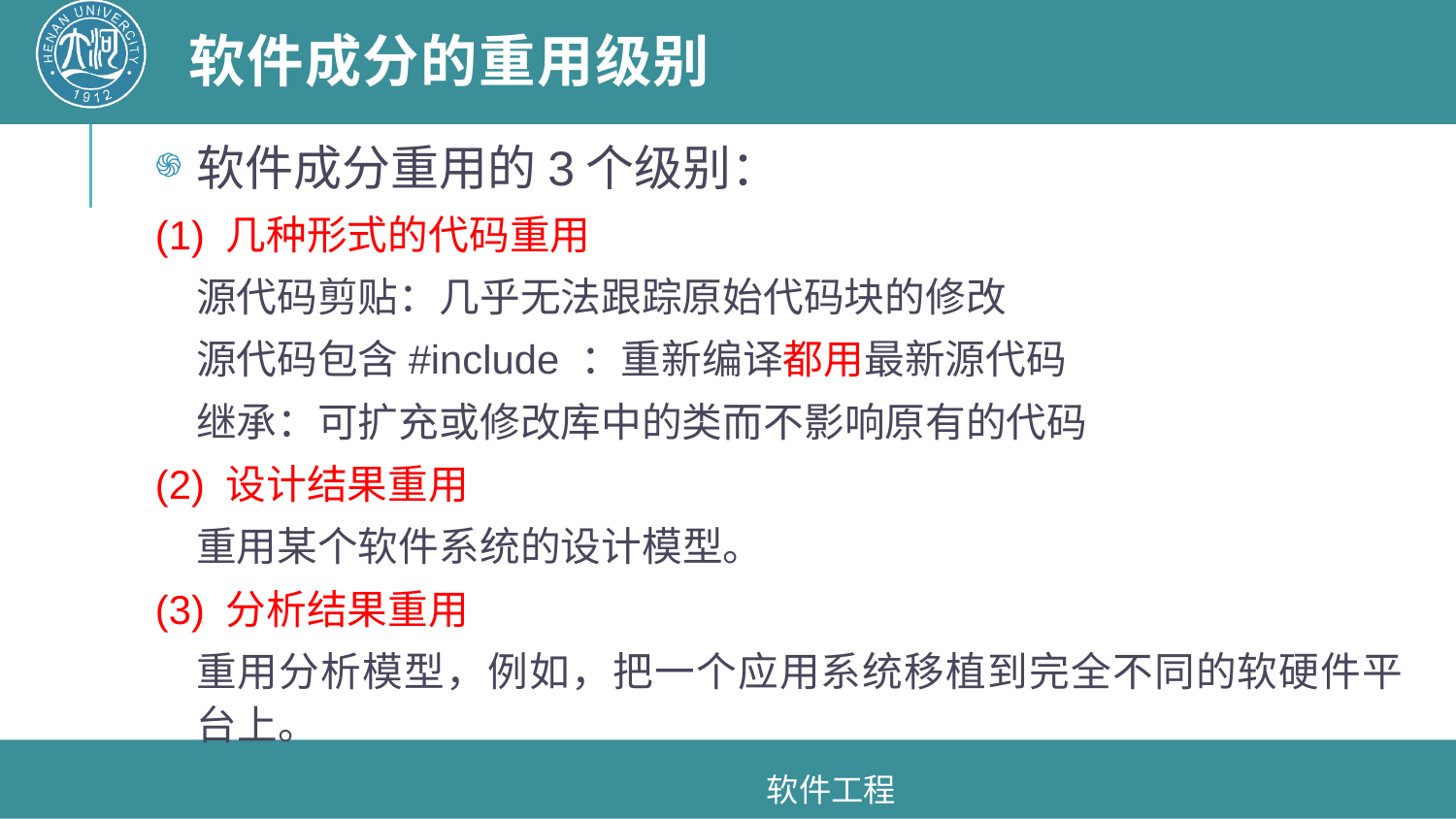

# 软件成分的重用级别
软件成分重用的3个级别：
(1) 几种形式的代码重用
源代码剪贴：几乎无法跟踪原始代码块的修改
源代码包含#include ：重新编译都用最新源代码
继承：可扩充或修改库中的类而不影响原有的代码
(2) 设计结果重用
重用某个软件系统的设计模型。
(3) 分析结果重用
重用分析模型，例如，把一个应用系统移植到完全不同的软硬件平台上。

软件工程
186